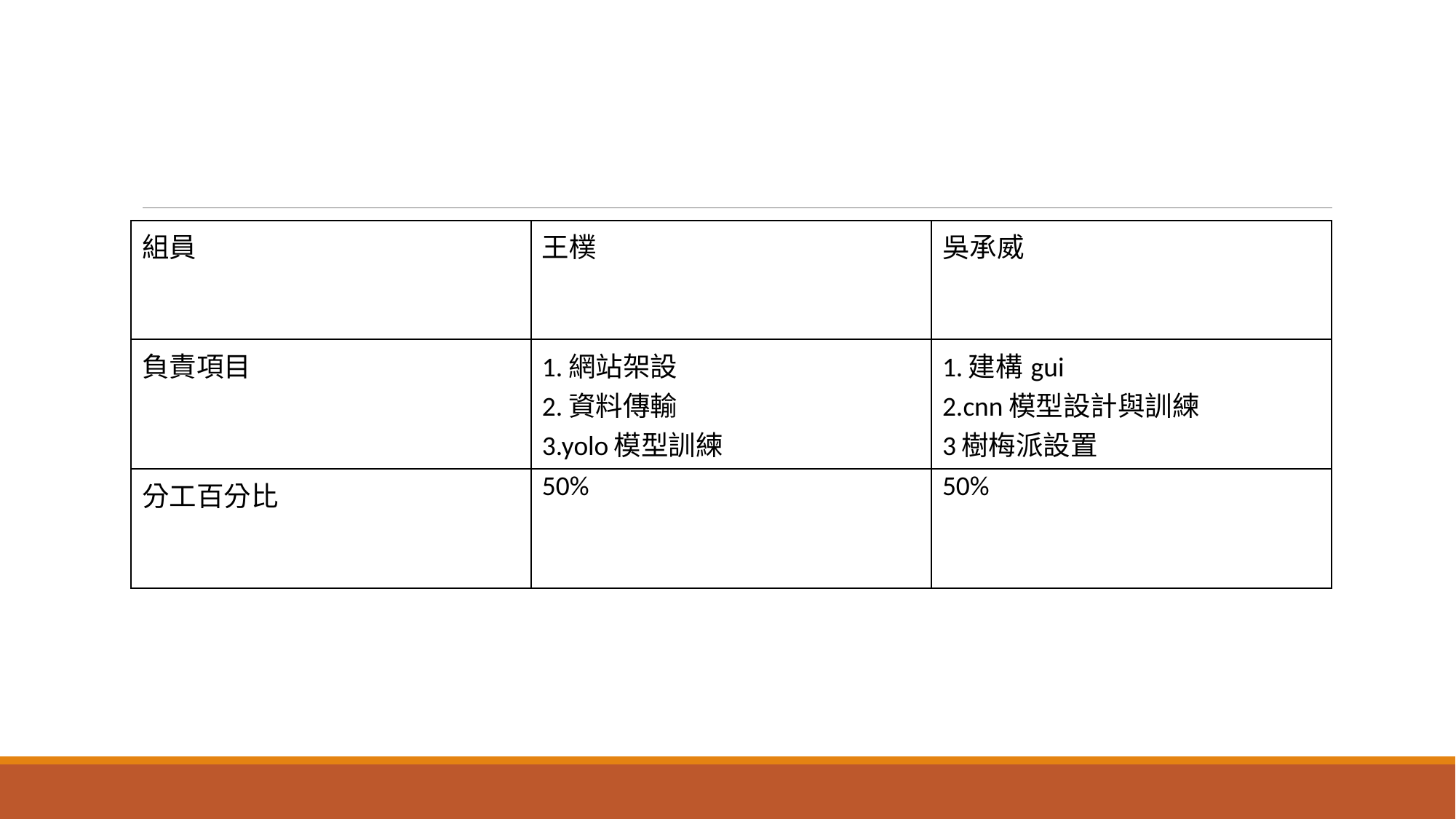

#
| 組員 | 王樸 | 吳承威 |
| --- | --- | --- |
| 負責項目 | 1.網站架設 2.資料傳輸 3.yolo模型訓練 | 1.建構gui 2.cnn模型設計與訓練 3樹梅派設置 |
| 分工百分比 | 50% | 50% |